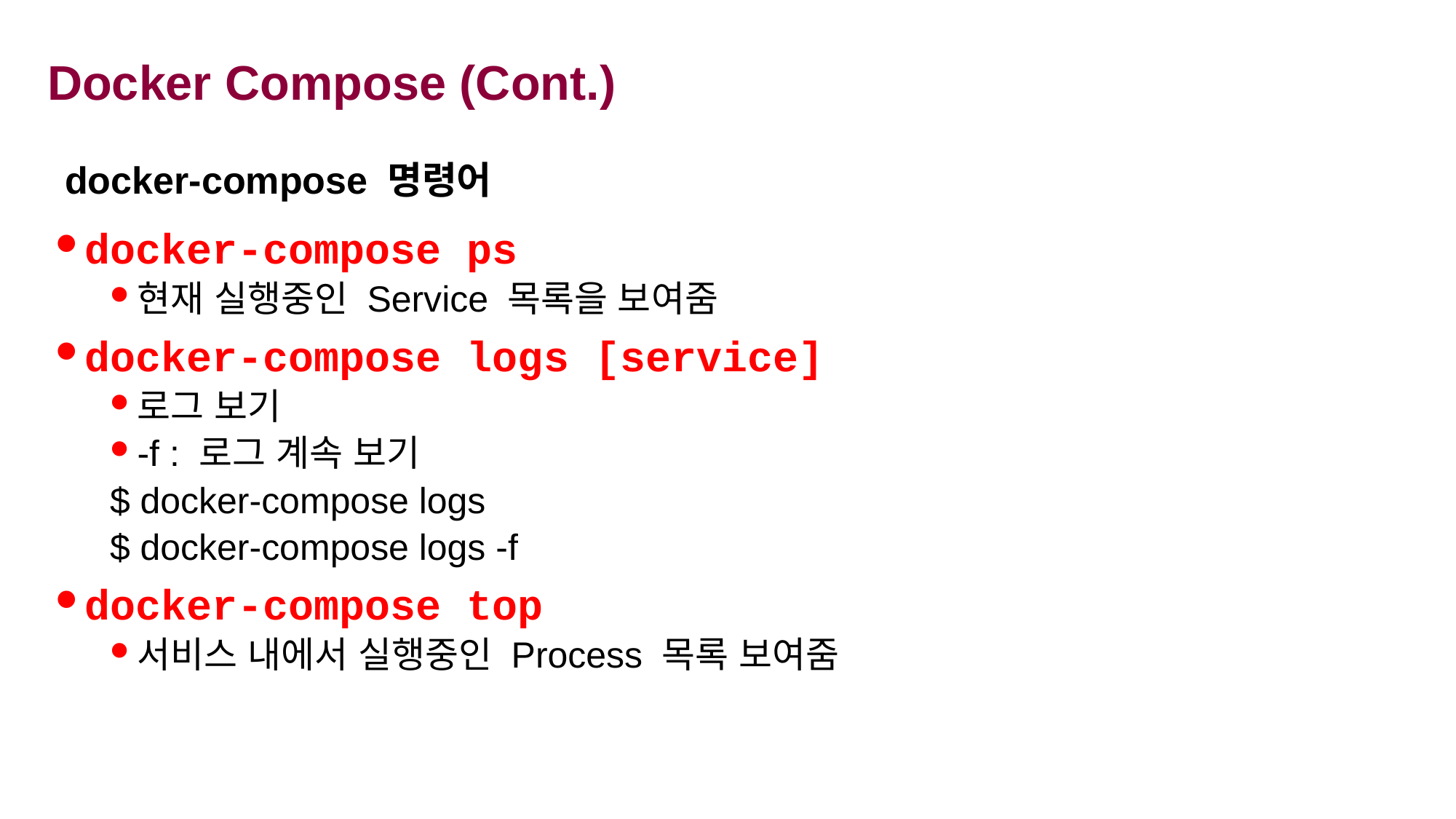

# Docker Compose (Cont.)
docker-compose 명령어
docker-compose ps
현재 실행중인 Service 목록을 보여줌
docker-compose logs [service]
로그 보기
-f : 로그 계속 보기
$ docker-compose logs
$ docker-compose logs -f
docker-compose top
서비스 내에서 실행중인 Process 목록 보여줌